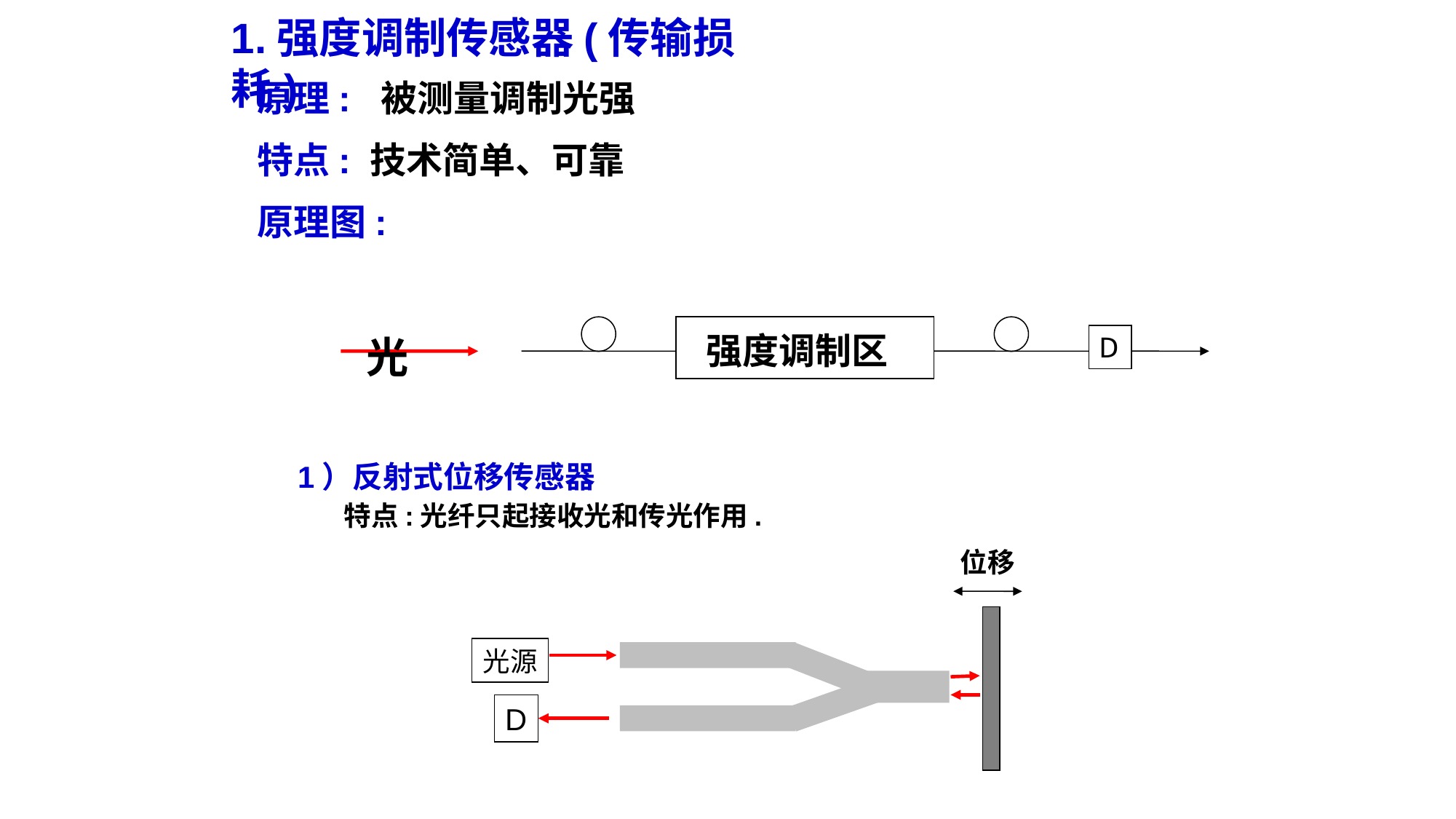

1.强度调制传感器(传输损耗)
原理:  被测量调制光强
特点: 技术简单、可靠
原理图:
 光

 强度调制区

D

1）反射式位移传感器
特点:光纤只起接收光和传光作用.
位移

光源

D